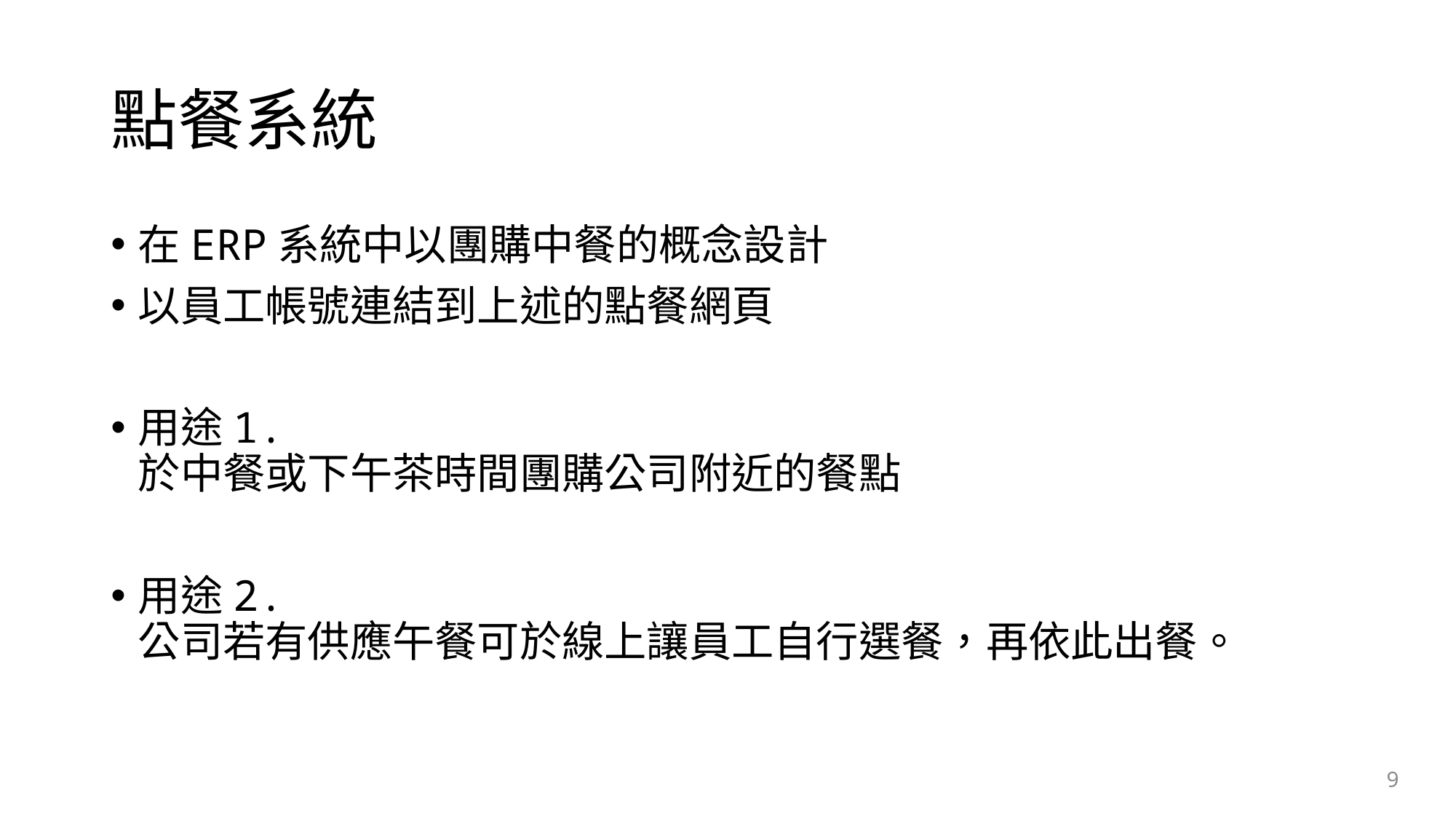

# 點餐系統
在ERP系統中以團購中餐的概念設計
以員工帳號連結到上述的點餐網頁

用途1.
於中餐或下午茶時間團購公司附近的餐點

用途2.
公司若有供應午餐可於線上讓員工自行選餐，再依此出餐。

9